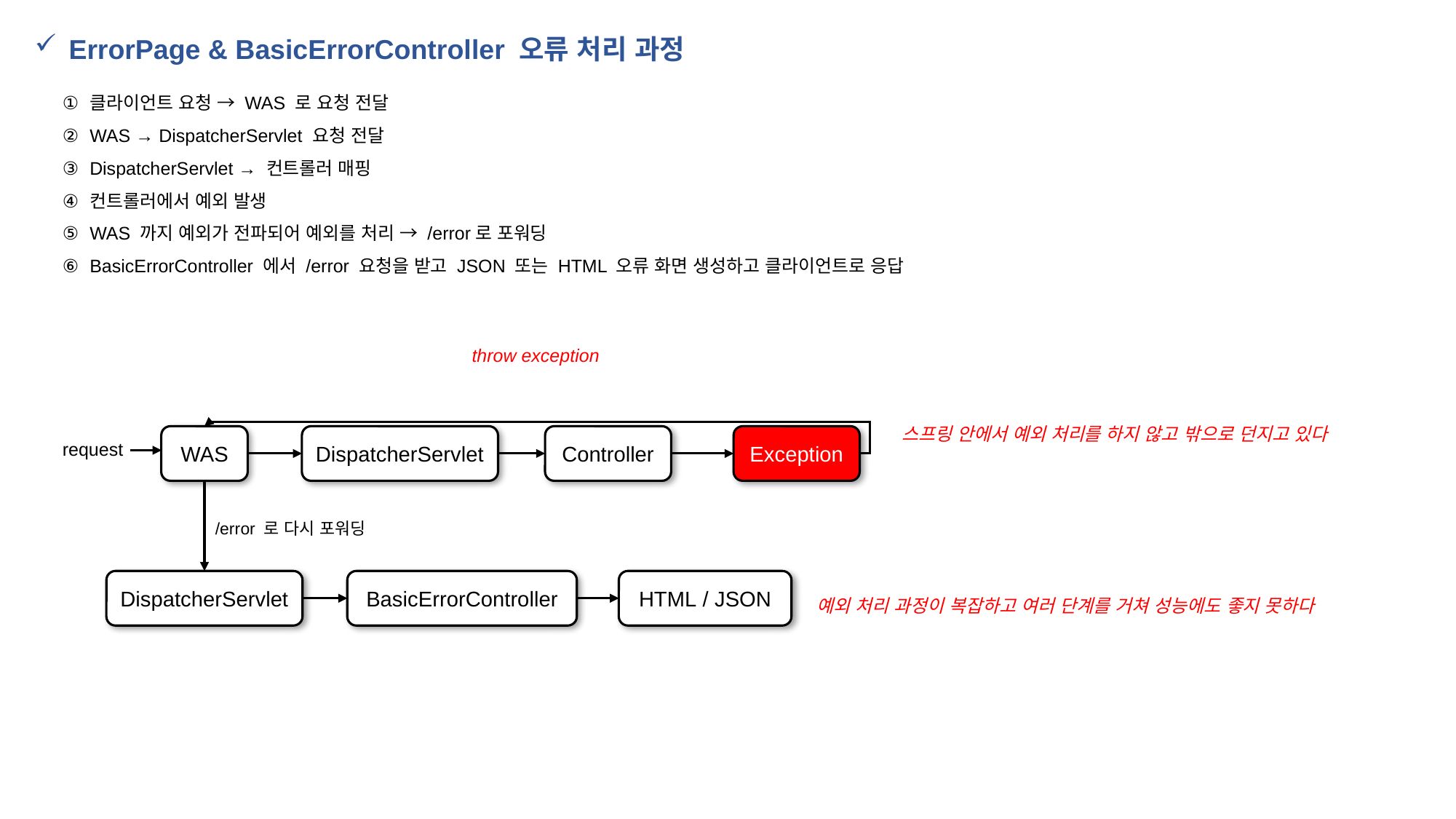

ErrorPage & BasicErrorController 오류 처리 과정
클라이언트 요청 → WAS 로 요청 전달
WAS → DispatcherServlet 요청 전달
DispatcherServlet → 컨트롤러 매핑
컨트롤러에서 예외 발생
WAS 까지 예외가 전파되어 예외를 처리 → /error로 포워딩
BasicErrorController 에서 /error 요청을 받고 JSON 또는 HTML 오류 화면 생성하고 클라이언트로 응답
throw exception
스프링 안에서 예외 처리를 하지 않고 밖으로 던지고 있다
Exception
WAS
DispatcherServlet
Controller
request
/error 로 다시 포워딩
DispatcherServlet
BasicErrorController
HTML / JSON
예외 처리 과정이 복잡하고 여러 단계를 거쳐 성능에도 좋지 못하다